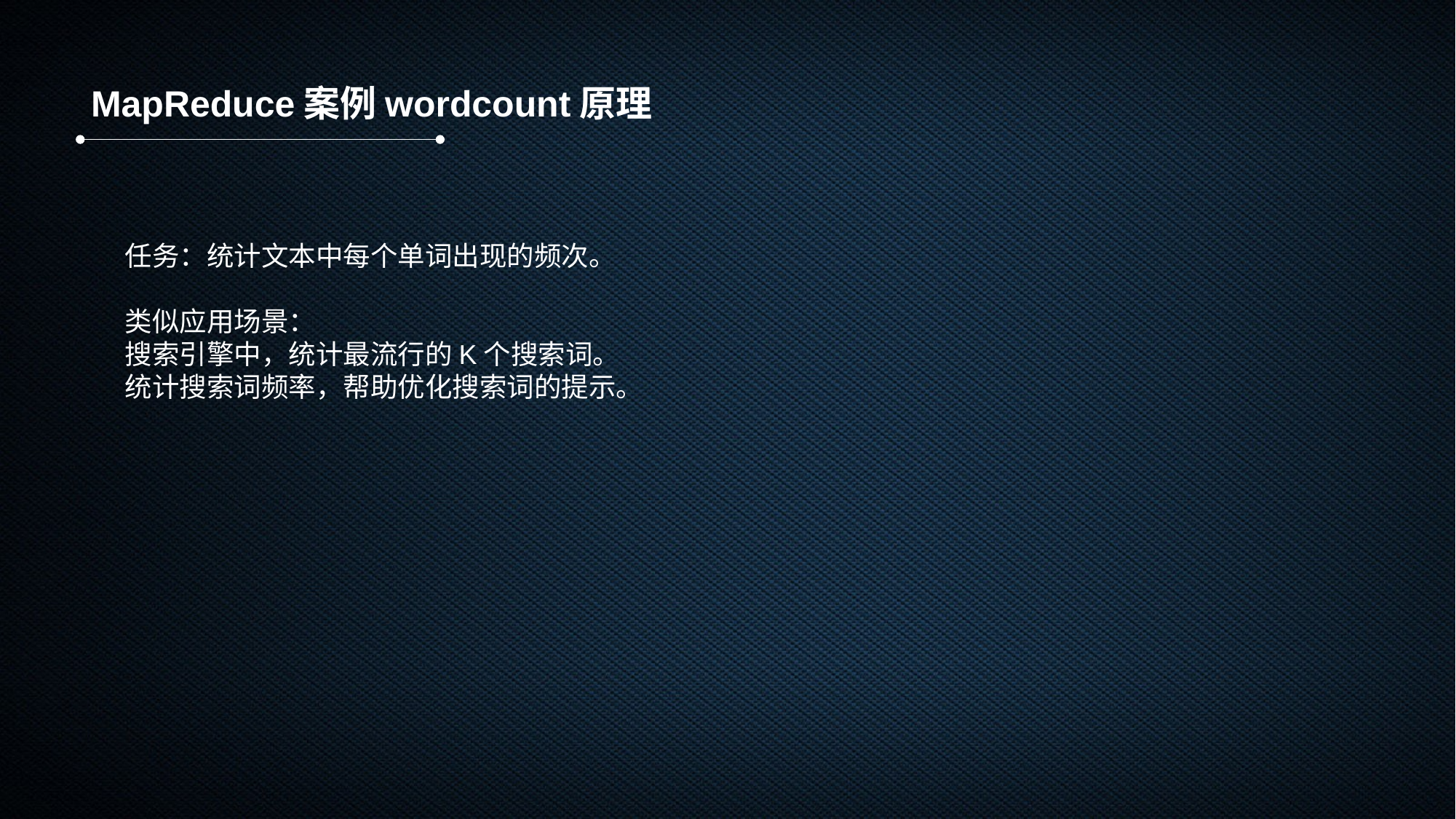

MapReduce案例wordcount原理
任务：统计文本中每个单词出现的频次。

类似应用场景：
搜索引擎中，统计最流行的K个搜索词。
统计搜索词频率，帮助优化搜索词的提示。